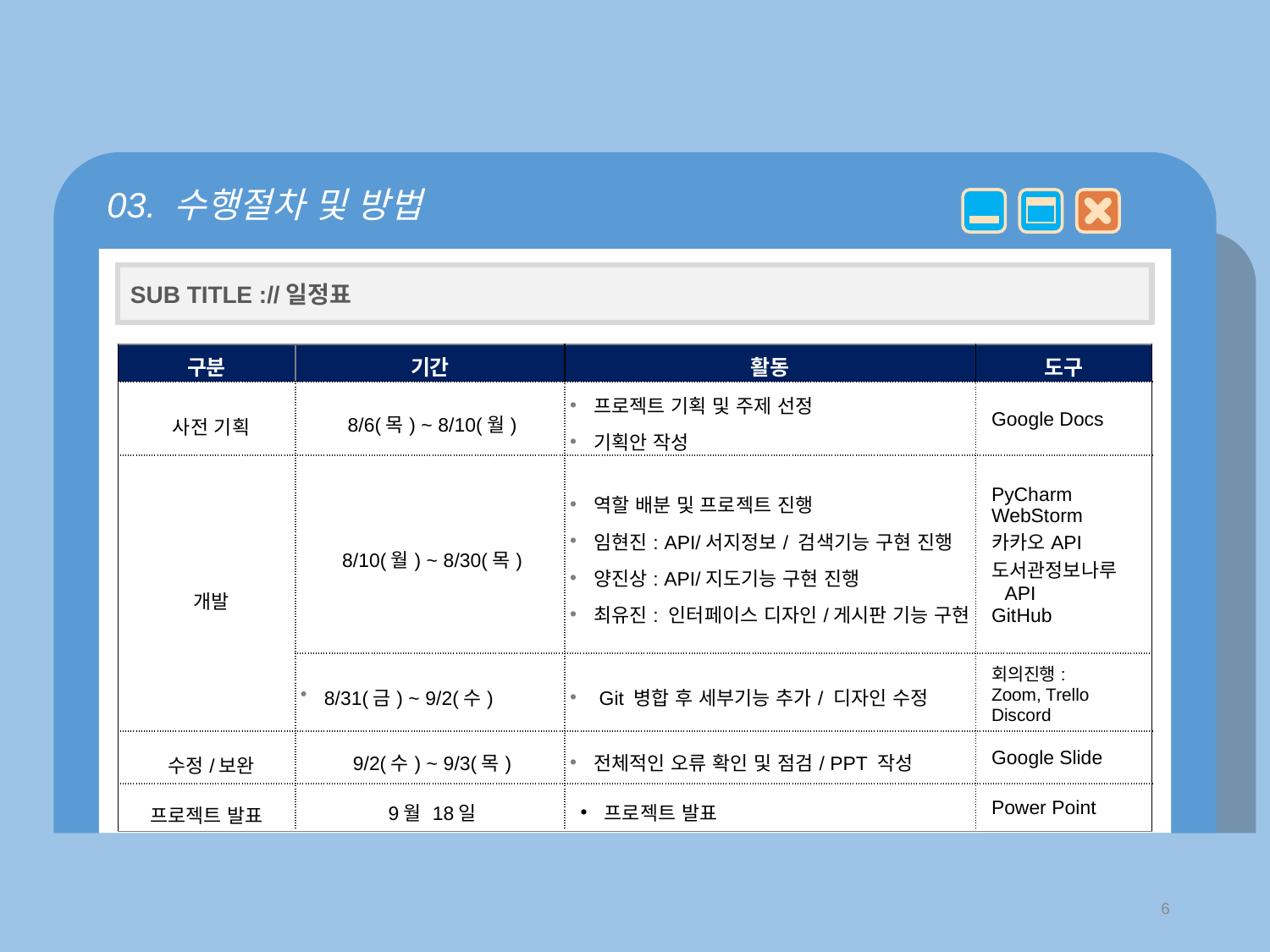

03. 수행절차 및 방법

SUB TITLE ://일정표
| 구분 | 기간 | 활동 | 도구 |
| --- | --- | --- | --- |
| 사전 기획 | 8/6(목) ~ 8/10(월) | 프로젝트 기획 및 주제 선정 기획안 작성 | Google Docs |
| 개발 | 8/10(월) ~ 8/30(목) | 역할 배분 및 프로젝트 진행 임현진: API/서지정보/ 검색기능 구현 진행 양진상: API/지도기능 구현 진행 최유진: 인터페이스 디자인/게시판 기능 구현 | PyCharm WebStorm 카카오API 도서관정보나루API GitHub |
|  | 8/31(금) ~ 9/2(수) | Git 병합 후 세부기능 추가/ 디자인 수정 | 회의진행: Zoom, Trello Discord |
| 수정/보완 | 9/2(수) ~ 9/3(목) | 전체적인 오류 확인 및 점검/ PPT 작성 | Google Slide |
| 프로젝트 발표 | 9월 18일 | 프로젝트 발표 | Power Point |
6